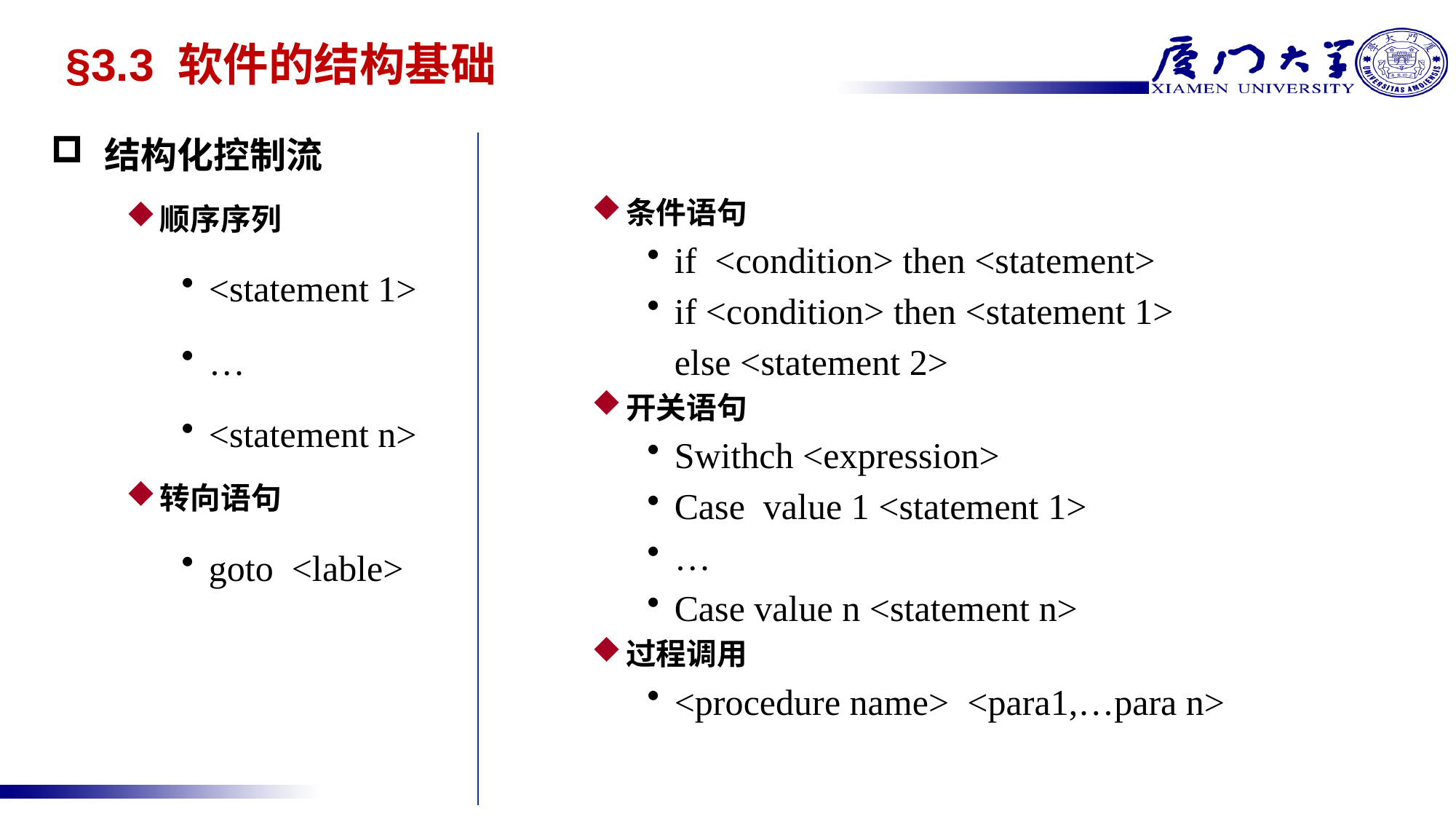

# §3.3 软件的结构基础
结构化控制流
顺序序列
<statement 1>
…
<statement n>
转向语句
goto  <lable>
条件语句
if  <condition> then <statement>
if <condition> then <statement 1>
   else <statement 2>
开关语句
Swithch <expression>
Case  value 1 <statement 1>
…
Case value n <statement n>
过程调用
<procedure name>  <para1,…para n>